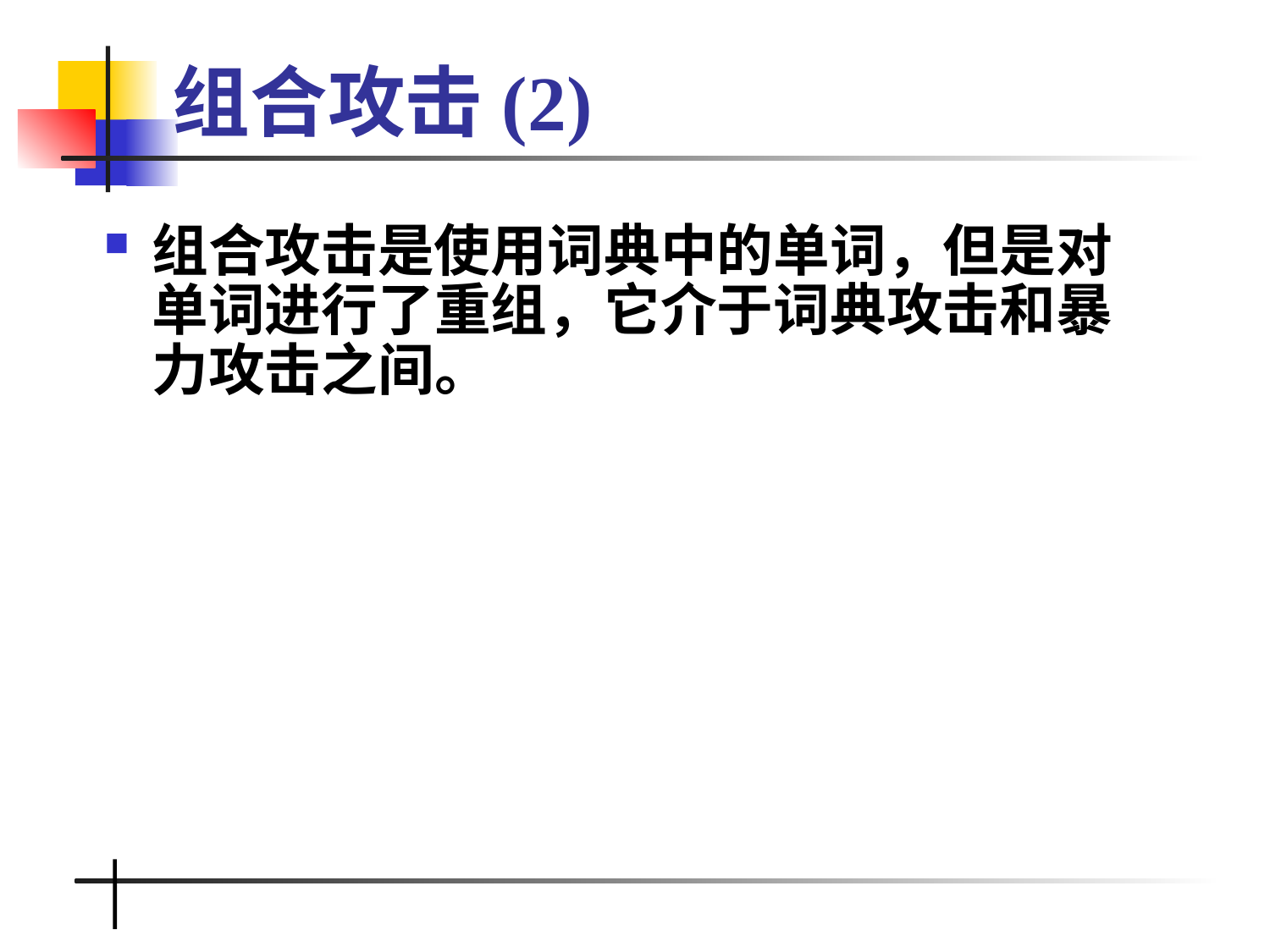

# 组合攻击(2)
组合攻击是使用词典中的单词，但是对单词进行了重组，它介于词典攻击和暴力攻击之间。